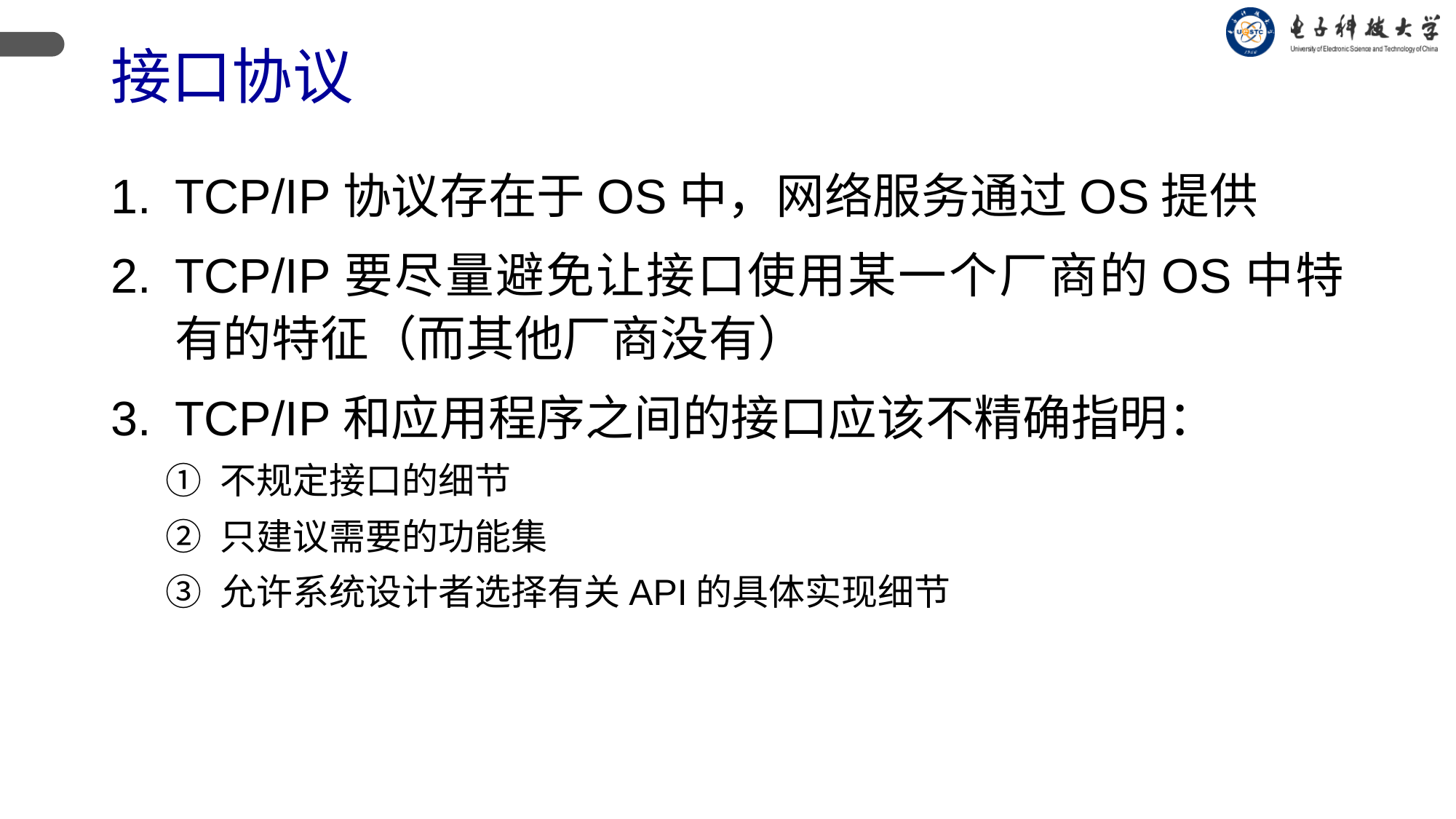

# 接口协议
TCP/IP协议存在于OS中，网络服务通过OS提供
TCP/IP要尽量避免让接口使用某一个厂商的OS中特有的特征（而其他厂商没有）
TCP/IP和应用程序之间的接口应该不精确指明：
不规定接口的细节
只建议需要的功能集
允许系统设计者选择有关API的具体实现细节